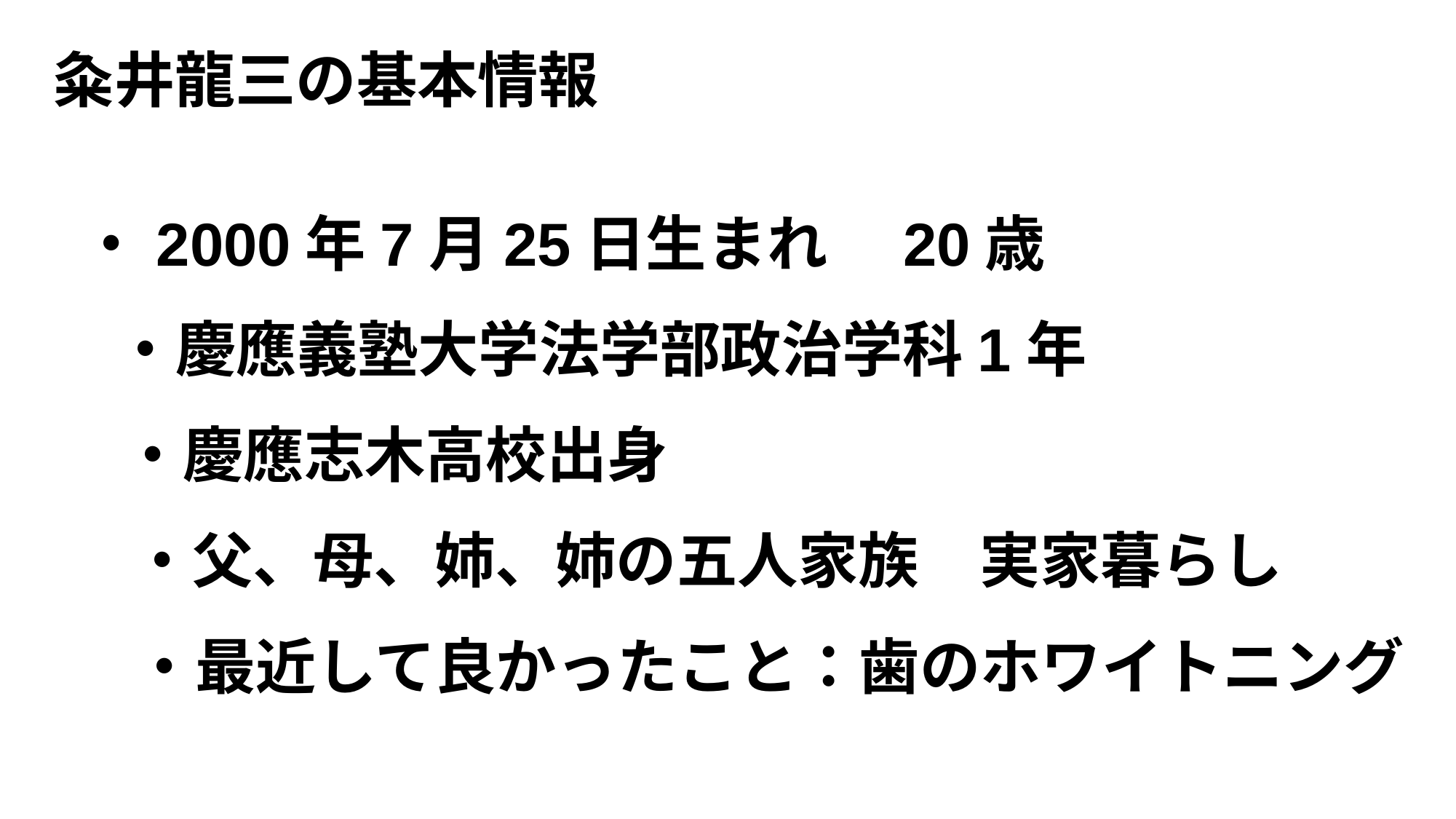

粂井龍三の基本情報
・2000年7月25日生まれ　20歳
・慶應義塾大学法学部政治学科1年
・慶應志木高校出身
・父、母、姉、姉の五人家族　実家暮らし
・最近して良かったこと：歯のホワイトニング